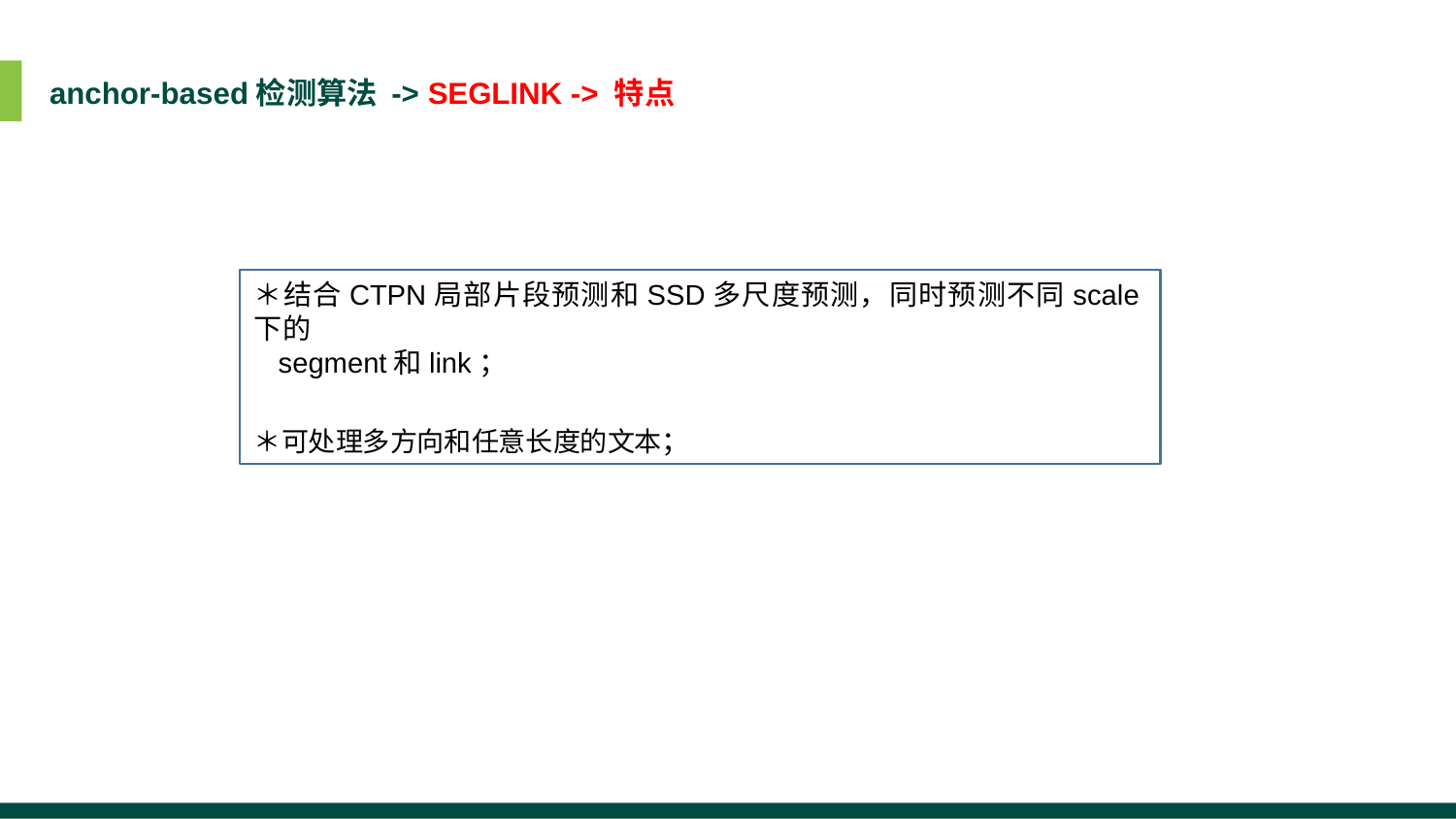

anchor-based检测算法 -> SEGLINK -> 特点
＊结合CTPN局部片段预测和SSD多尺度预测，同时预测不同scale下的
   segment和link；

＊可处理多方向和任意长度的文本；